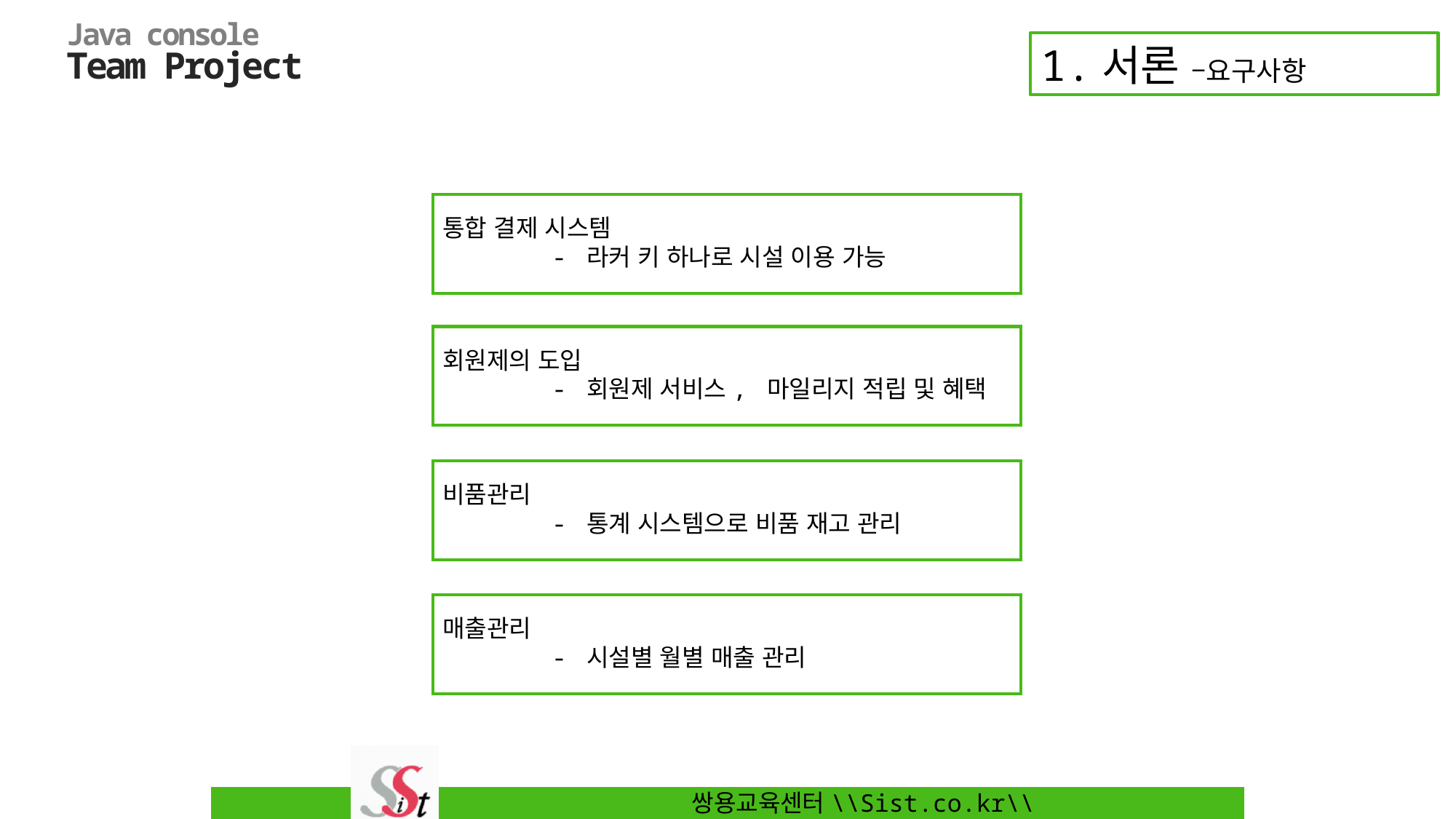

1.서론 –요구사항

통합 결제 시스템
	- 라커 키 하나로 시설 이용 가능

회원제의 도입
	- 회원제 서비스, 마일리지 적립 및 혜택

비품관리
	- 통계 시스템으로 비품 재고 관리

매출관리
	- 시설별 월별 매출 관리